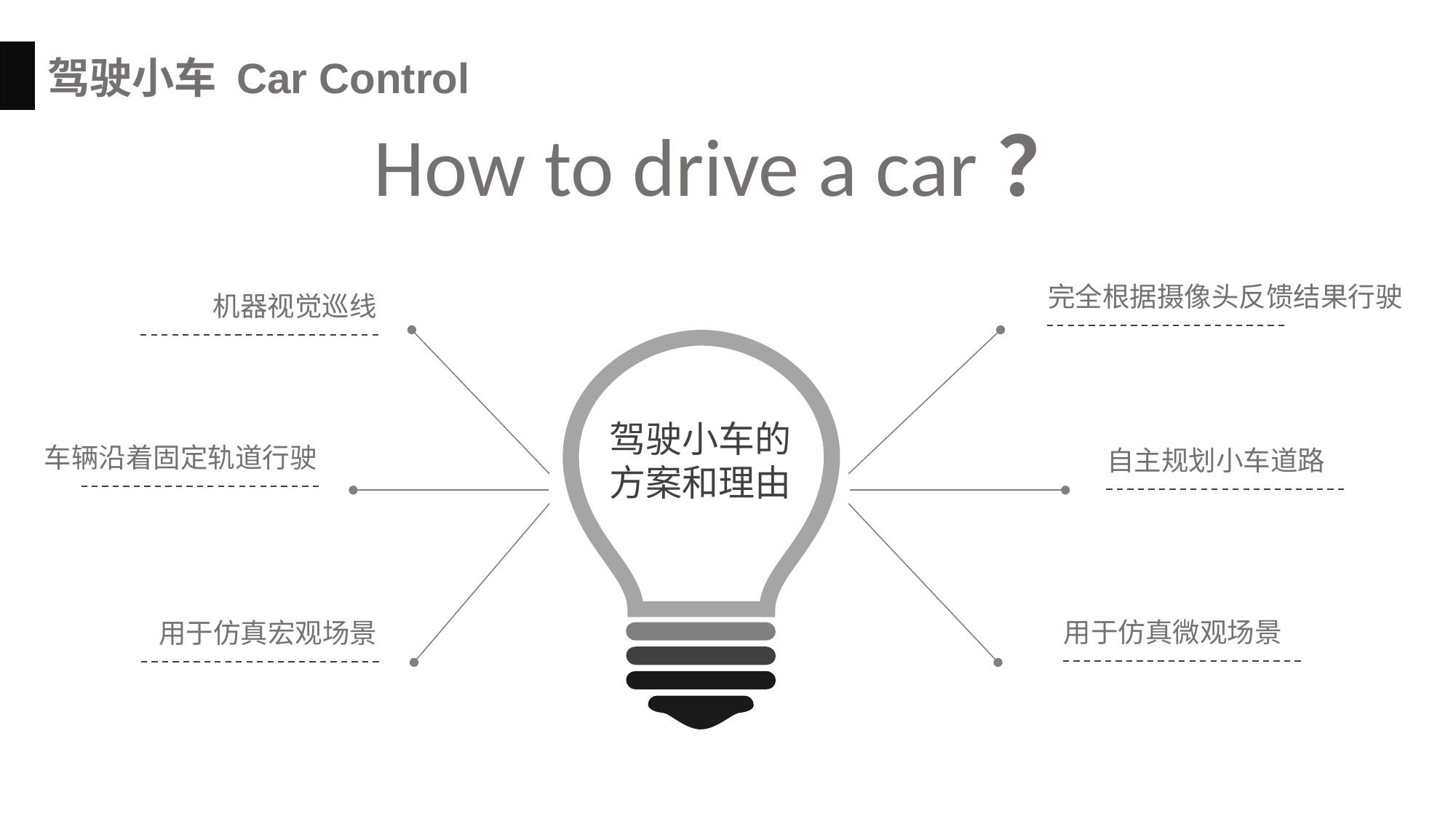

驾驶小车 Car Control
How to drive a car？
完全根据摄像头反馈结果行驶

机器视觉巡线

驾驶小车的
方案和理由
车辆沿着固定轨道行驶

自主规划小车道路

用于仿真微观场景

用于仿真宏观场景